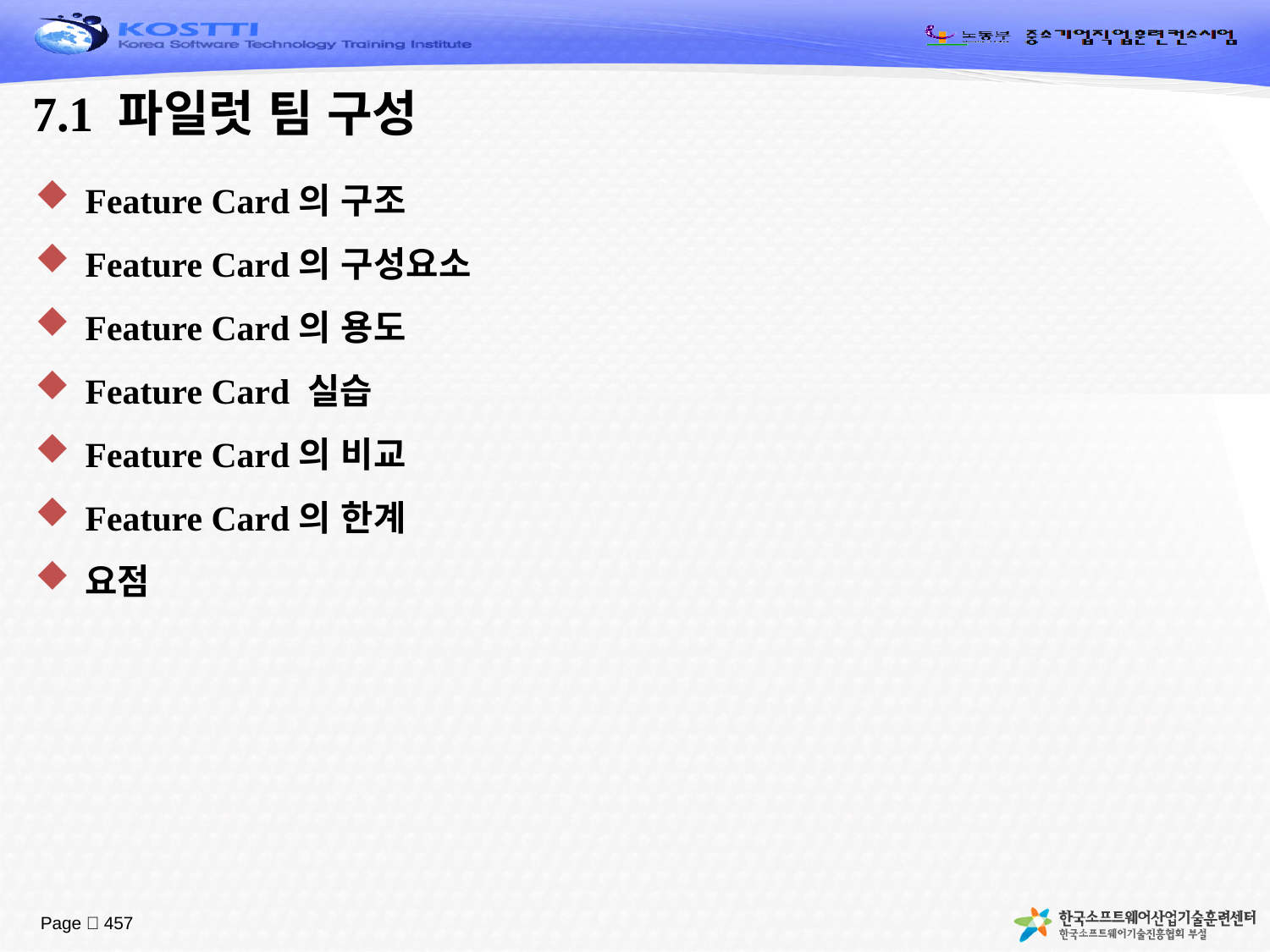

# 7.1 파일럿 팀 구성
Feature Card의 구조
Feature Card의 구성요소
Feature Card의 용도
Feature Card 실습
Feature Card의 비교
Feature Card의 한계
요점